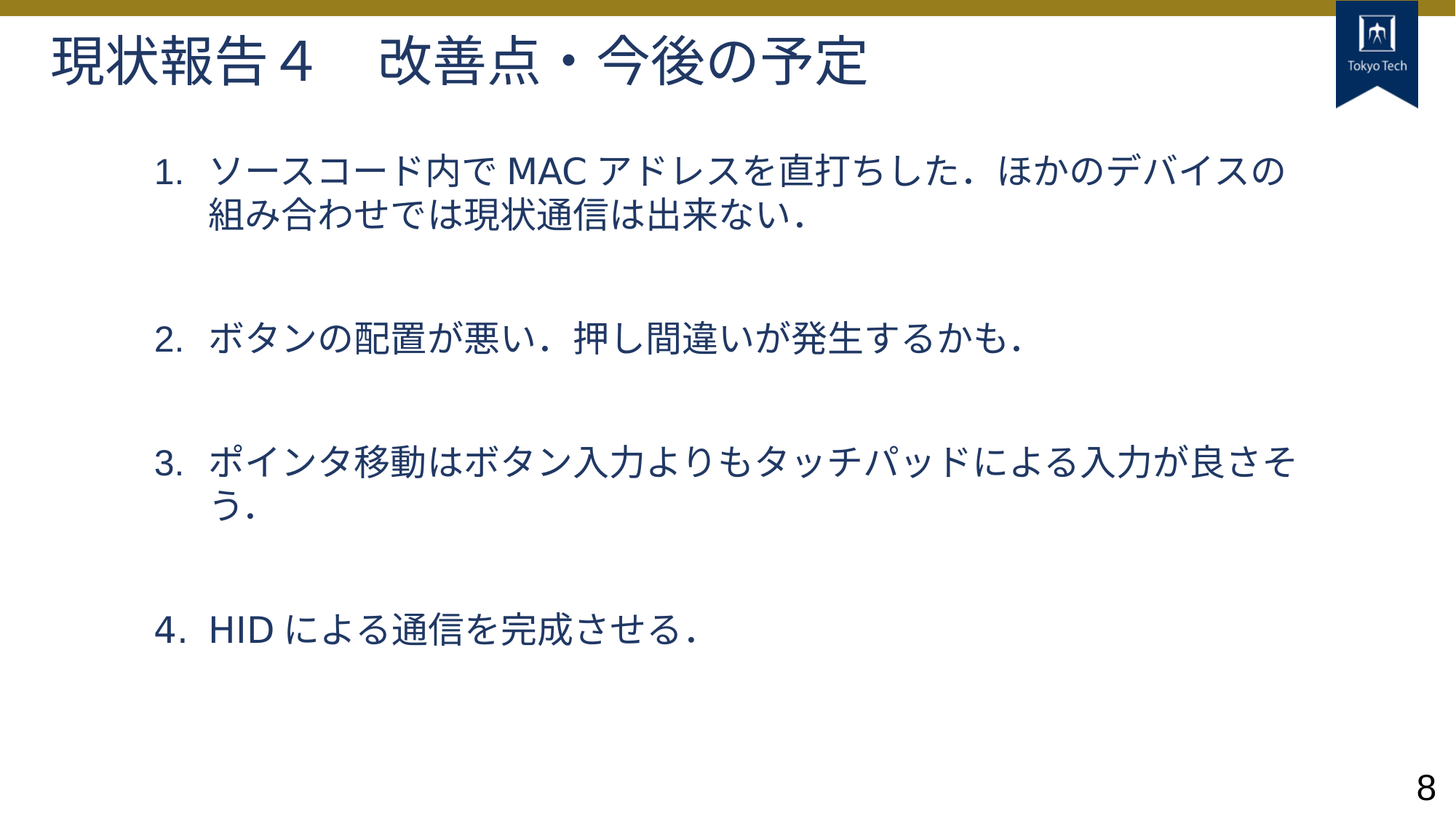

# 現状報告４　改善点・今後の予定
ソースコード内でMACアドレスを直打ちした．ほかのデバイスの組み合わせでは現状通信は出来ない．

ボタンの配置が悪い．押し間違いが発生するかも．

ポインタ移動はボタン入力よりもタッチパッドによる入力が良さそう．

HIDによる通信を完成させる．